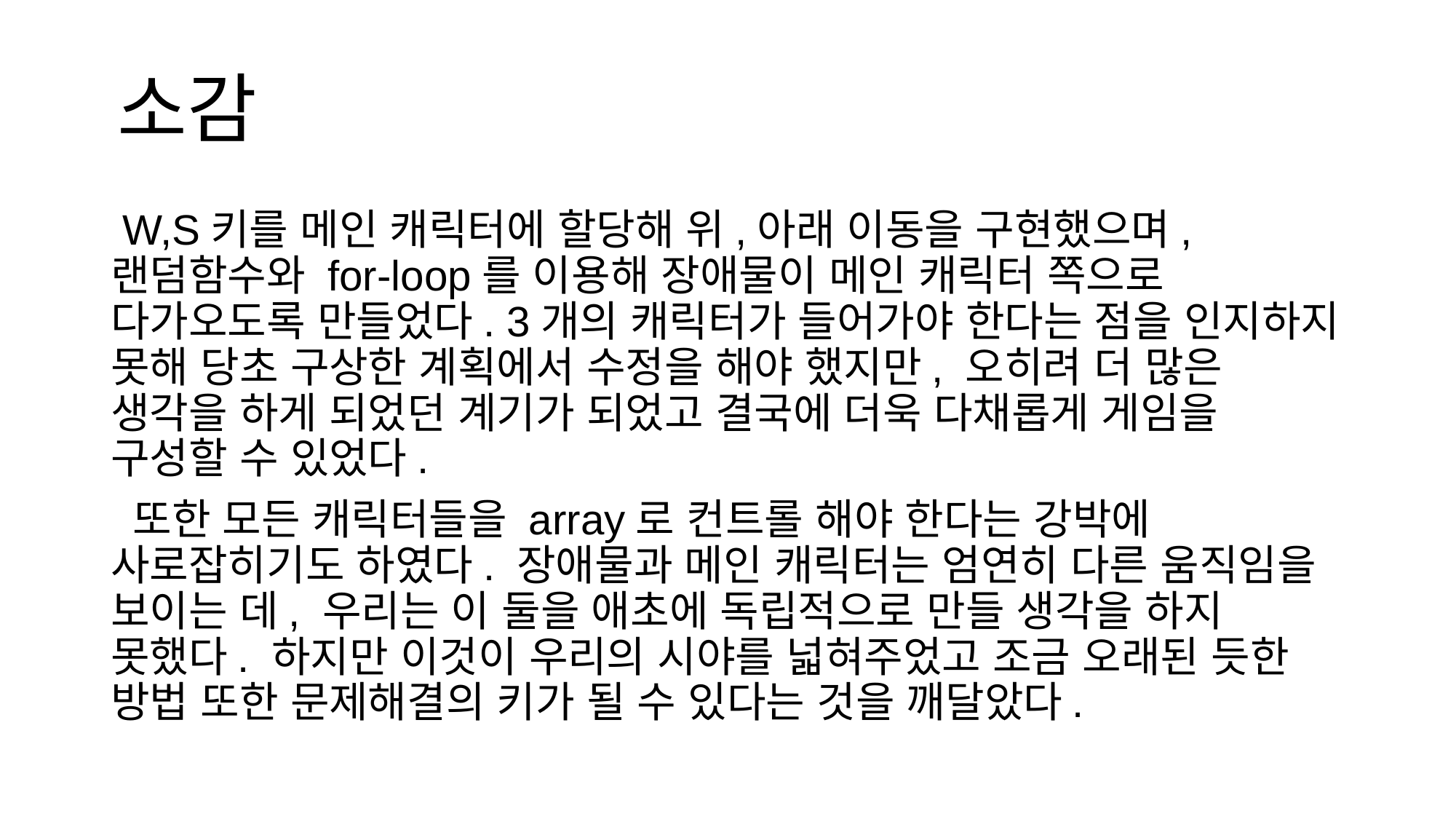

소감
 W,S키를 메인 캐릭터에 할당해 위,아래 이동을 구현했으며, 랜덤함수와 for-loop를 이용해 장애물이 메인 캐릭터 쪽으로 다가오도록 만들었다. 3개의 캐릭터가 들어가야 한다는 점을 인지하지 못해 당초 구상한 계획에서 수정을 해야 했지만, 오히려 더 많은 생각을 하게 되었던 계기가 되었고 결국에 더욱 다채롭게 게임을 구성할 수 있었다.
 또한 모든 캐릭터들을 array로 컨트롤 해야 한다는 강박에 사로잡히기도 하였다. 장애물과 메인 캐릭터는 엄연히 다른 움직임을 보이는 데, 우리는 이 둘을 애초에 독립적으로 만들 생각을 하지 못했다. 하지만 이것이 우리의 시야를 넓혀주었고 조금 오래된 듯한 방법 또한 문제해결의 키가 될 수 있다는 것을 깨달았다.